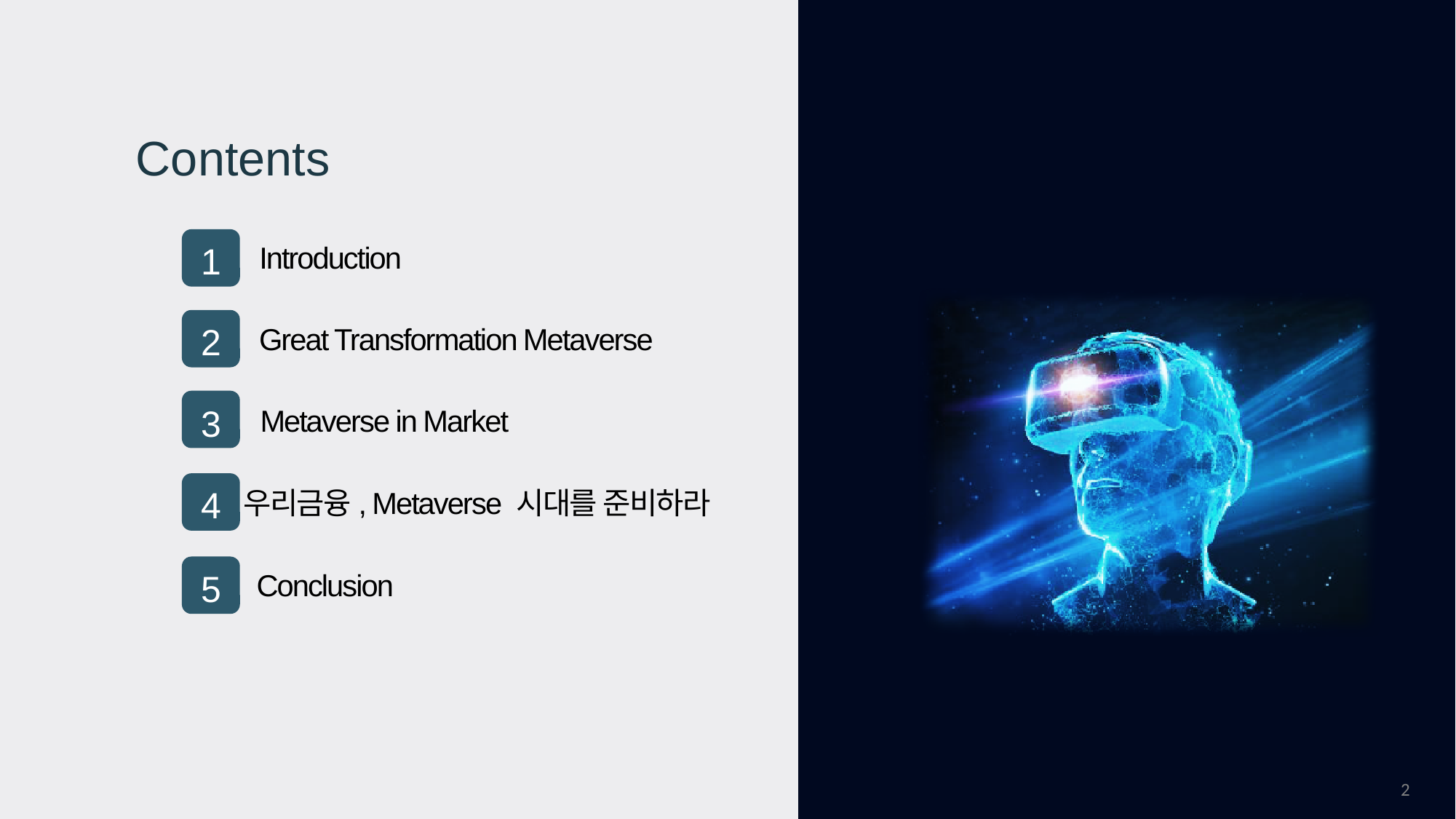

Contents

Introduction
1

Great Transformation Metaverse
2

Metaverse in Market
3

우리금융, Metaverse 시대를 준비하라
4

Conclusion
5
2